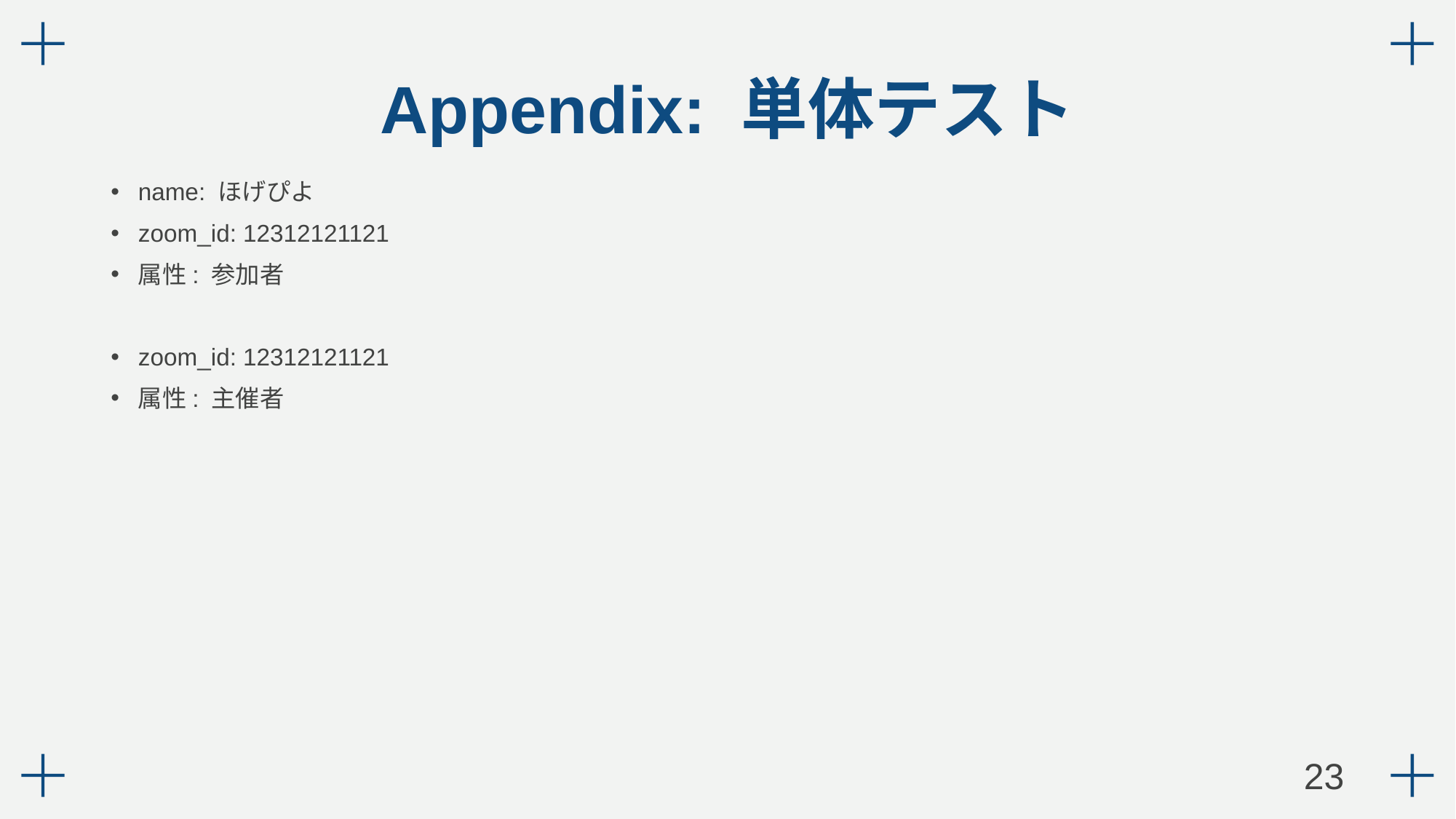

# Appendix: 単体テスト
name: ほげぴよ
zoom_id: 12312121121
属性: 参加者

zoom_id: 12312121121
属性: 主催者
23